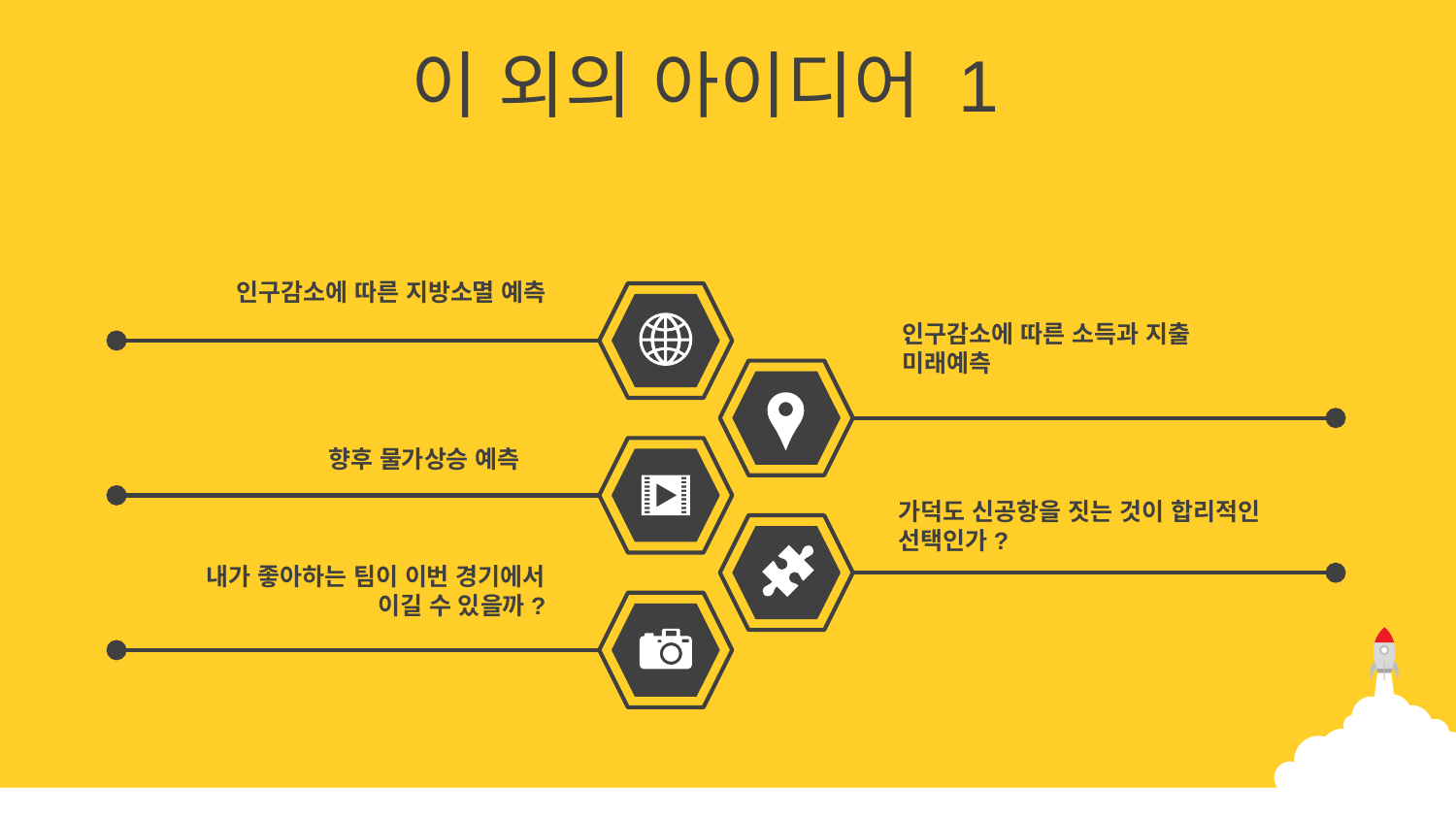

이 외의 아이디어 1

인구감소에 따른 지방소멸 예측

.
인구감소에 따른 소득과 지출 미래예측

향후 물가상승 예측

가덕도 신공항을 짓는 것이 합리적인  선택인가?

내가 좋아하는 팀이 이번 경기에서 이길 수 있을까?